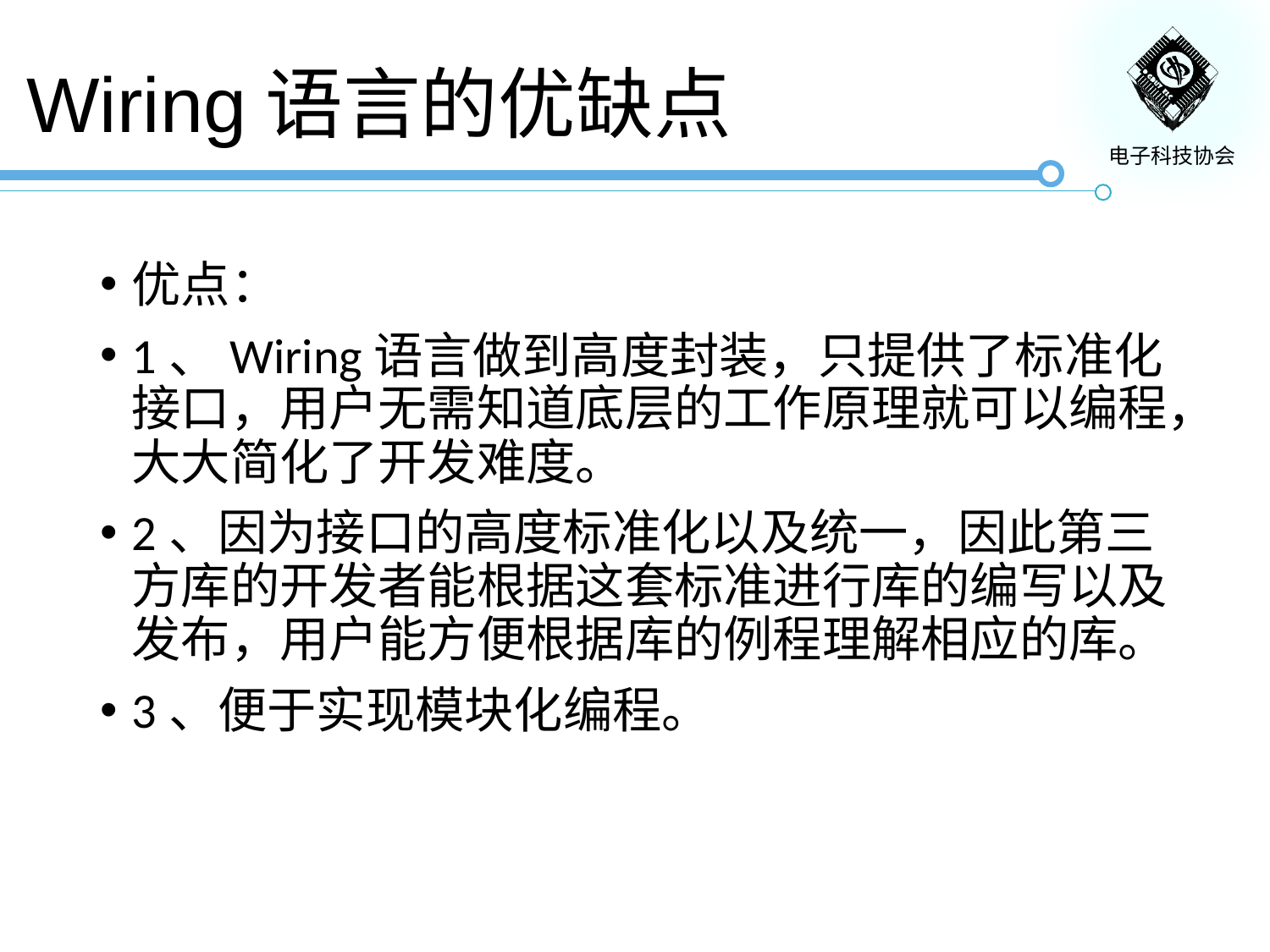

# Wiring语言的优缺点
优点：
1、Wiring语言做到高度封装，只提供了标准化接口，用户无需知道底层的工作原理就可以编程，大大简化了开发难度。
2、因为接口的高度标准化以及统一，因此第三方库的开发者能根据这套标准进行库的编写以及发布，用户能方便根据库的例程理解相应的库。
3、便于实现模块化编程。